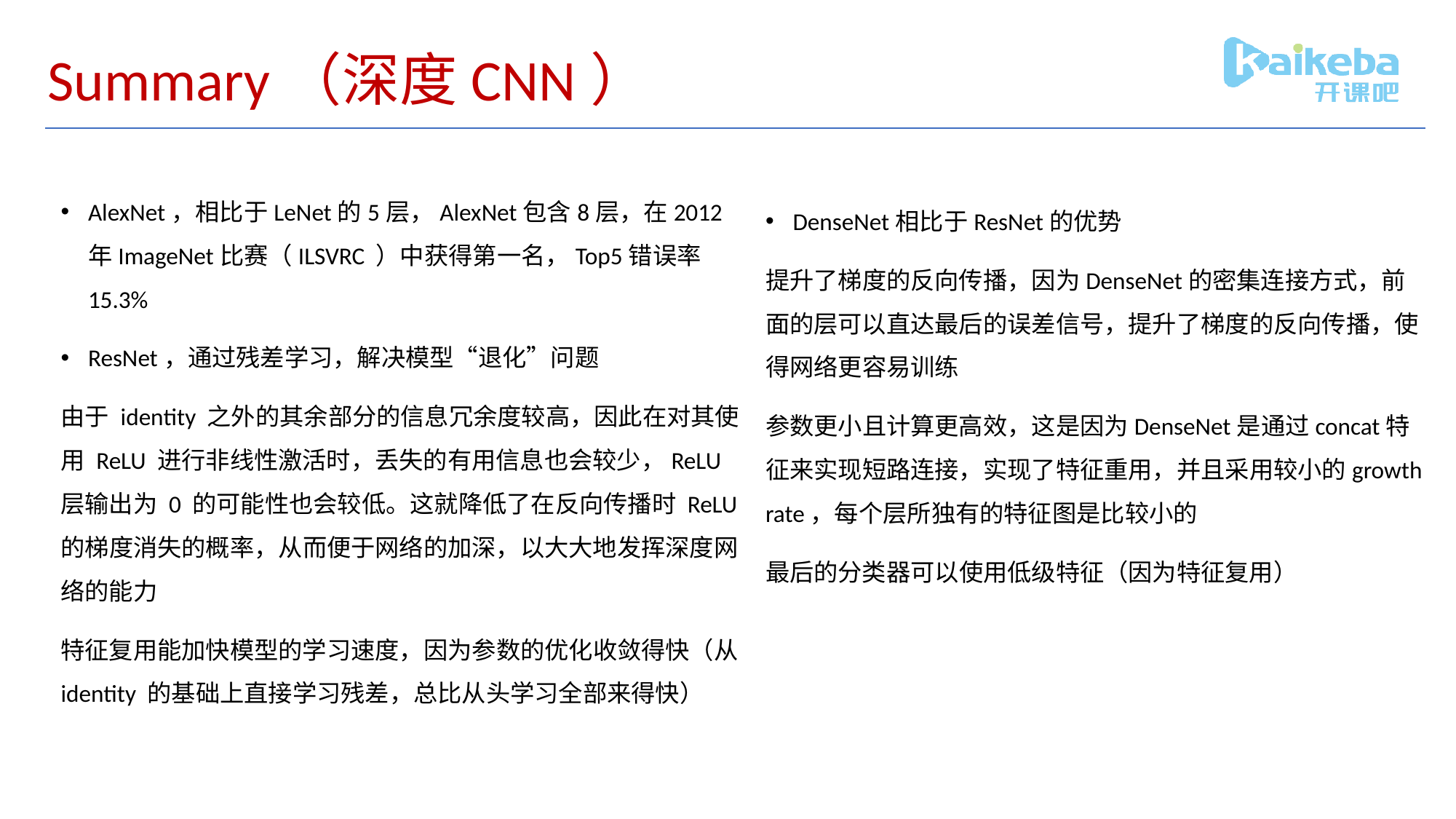

# Summary（深度CNN）
AlexNet，相比于LeNet的5层，AlexNet包含8层，在2012年ImageNet比赛（ILSVRC ）中获得第一名，Top5错误率15.3%
ResNet，通过残差学习，解决模型“退化”问题
由于 identity 之外的其余部分的信息冗余度较高，因此在对其使用 ReLU 进行非线性激活时，丢失的有用信息也会较少，ReLU 层输出为 0 的可能性也会较低。这就降低了在反向传播时 ReLU 的梯度消失的概率，从而便于网络的加深，以大大地发挥深度网络的能力
特征复用能加快模型的学习速度，因为参数的优化收敛得快（从 identity 的基础上直接学习残差，总比从头学习全部来得快）
DenseNet相比于ResNet的优势
提升了梯度的反向传播，因为DenseNet的密集连接方式，前面的层可以直达最后的误差信号，提升了梯度的反向传播，使得网络更容易训练
参数更小且计算更高效，这是因为DenseNet是通过concat特征来实现短路连接，实现了特征重用，并且采用较小的growth rate，每个层所独有的特征图是比较小的
最后的分类器可以使用低级特征（因为特征复用）